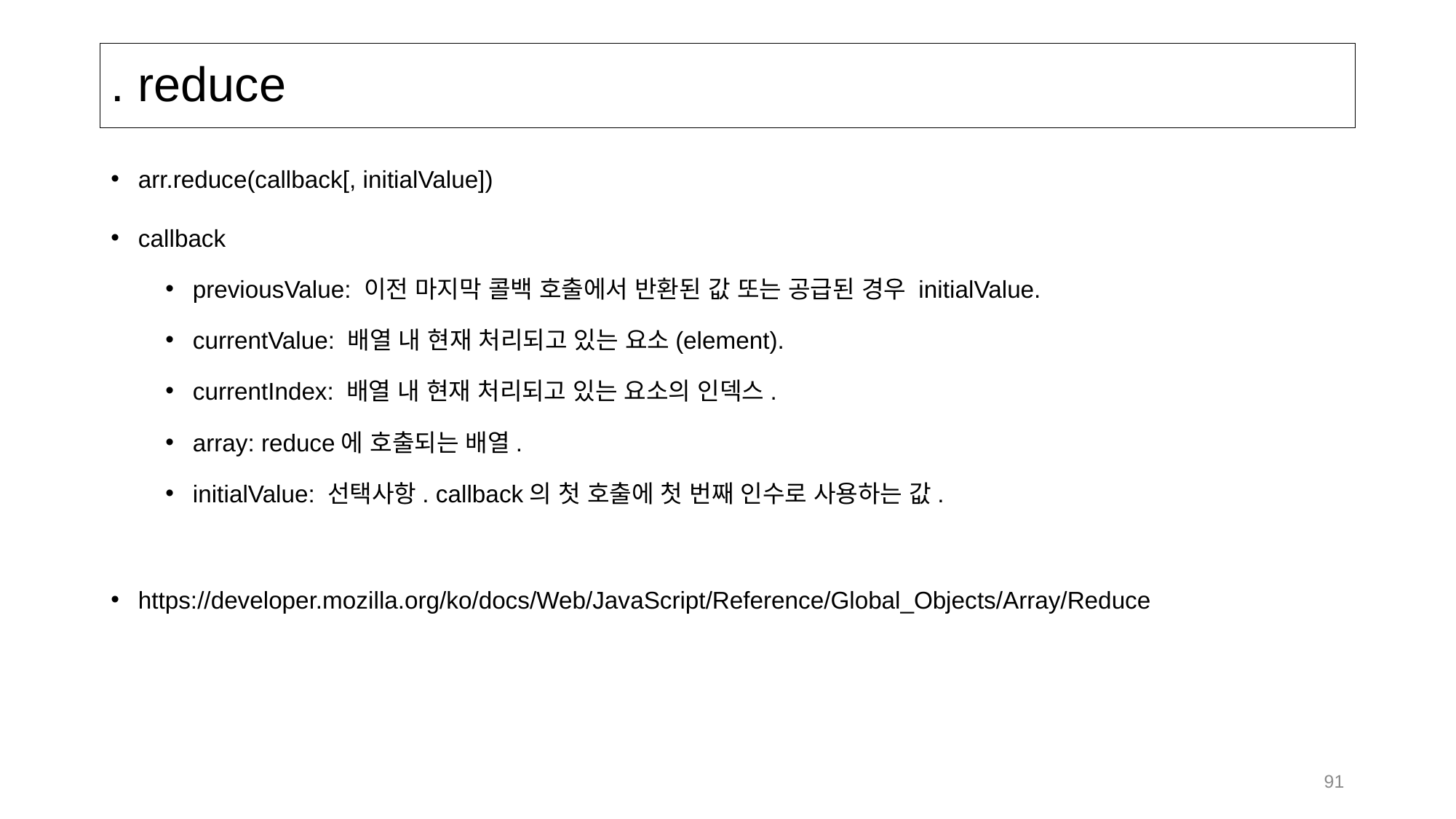

# . reduce
arr.reduce(callback[, initialValue])
callback
previousValue: 이전 마지막 콜백 호출에서 반환된 값 또는 공급된 경우 initialValue.
currentValue: 배열 내 현재 처리되고 있는 요소(element).
currentIndex: 배열 내 현재 처리되고 있는 요소의 인덱스.
array: reduce에 호출되는 배열.
initialValue: 선택사항. callback의 첫 호출에 첫 번째 인수로 사용하는 값.

https://developer.mozilla.org/ko/docs/Web/JavaScript/Reference/Global_Objects/Array/Reduce
91